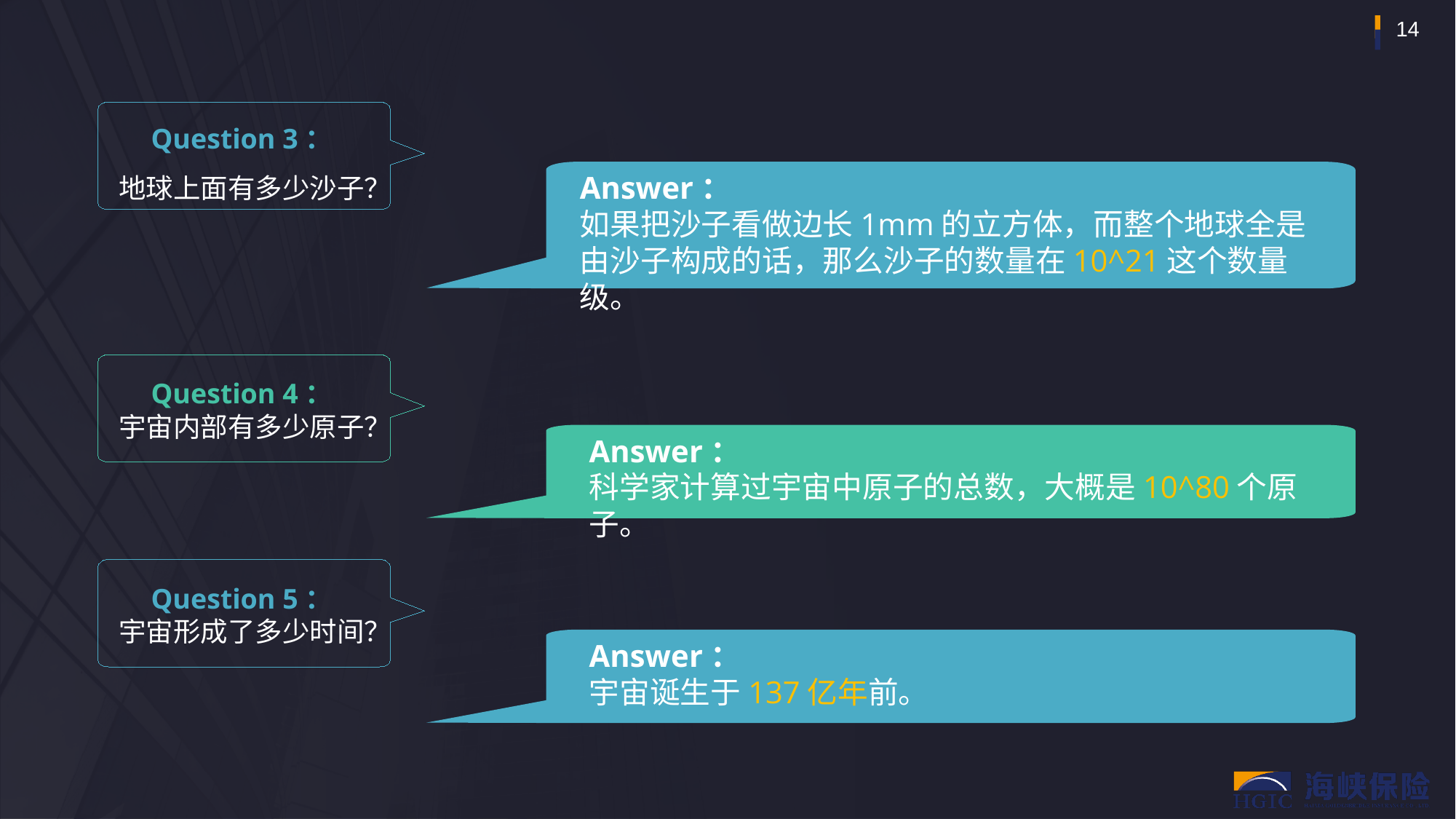

Question 3：
地球上面有多少沙子？

Answer：
如果把沙子看做边长1mm的立方体，而整个地球全是由沙子构成的话，那么沙子的数量在10^21这个数量级。

Question 4：
宇宙内部有多少原子？

Answer：
科学家计算过宇宙中原子的总数，大概是10^80个原子。

Question 5：
宇宙形成了多少时间？

Answer：
宇宙诞生于137亿年前。